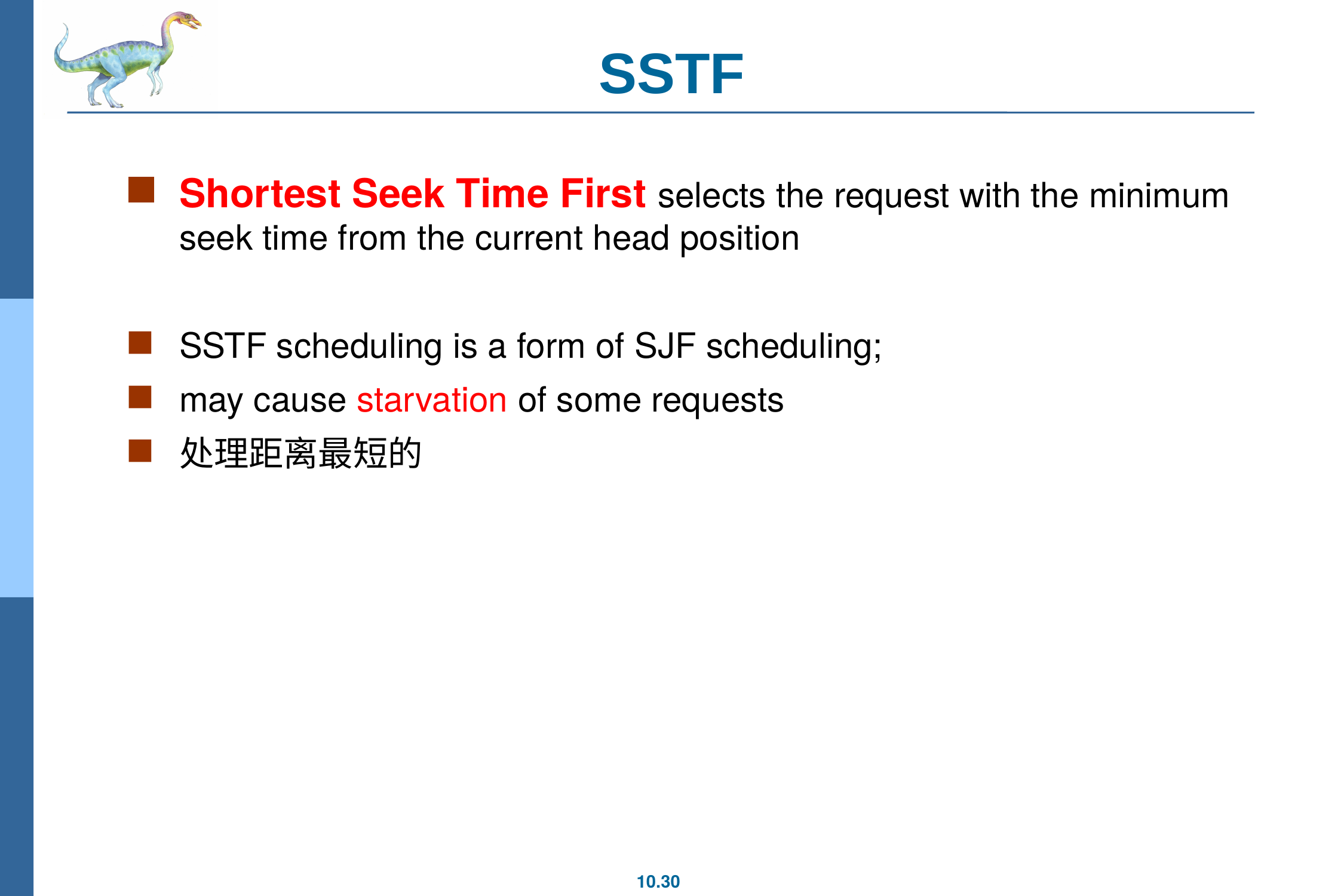

# SSTF
Shortest Seek Time First selects the request with the minimum seek time from the current head position

SSTF scheduling is a form of SJF scheduling;
may cause starvation of some requests
处理距离最短的